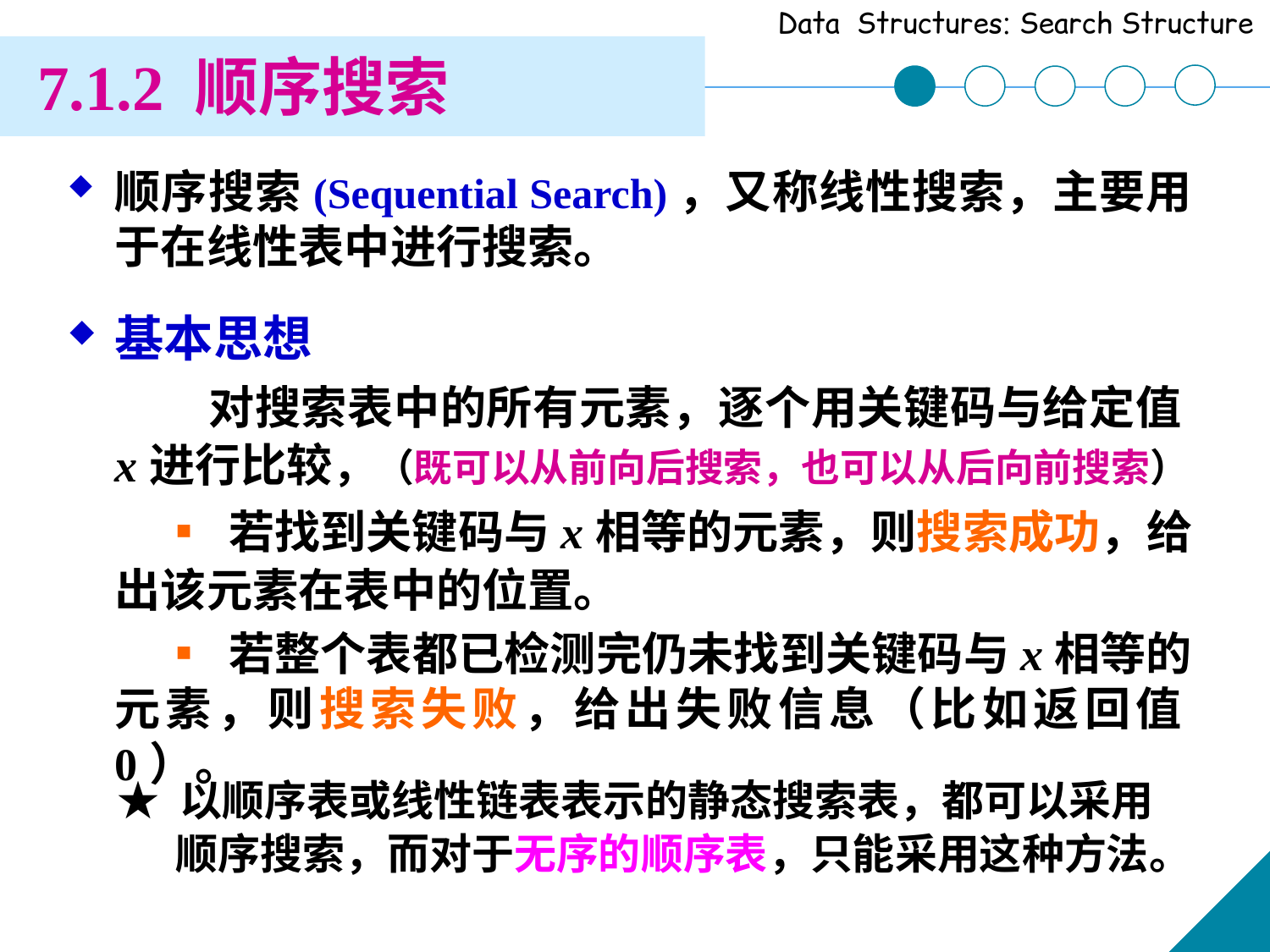

7.1.2 顺序搜索

顺序搜索(Sequential Search)，又称线性搜索，主要用于在线性表中进行搜索。

基本思想
            对搜索表中的所有元素，逐个用关键码与给定值x进行比较，（既可以从前向后搜索，也可以从后向前搜索）
         ▪ 若找到关键码与x相等的元素，则搜索成功，给出该元素在表中的位置。
         ▪ 若整个表都已检测完仍未找到关键码与x相等的元素，则搜索失败，给出失败信息（比如返回值0）。

★ 以顺序表或线性链表表示的静态搜索表，都可以采用
     顺序搜索，而对于无序的顺序表，只能采用这种方法。